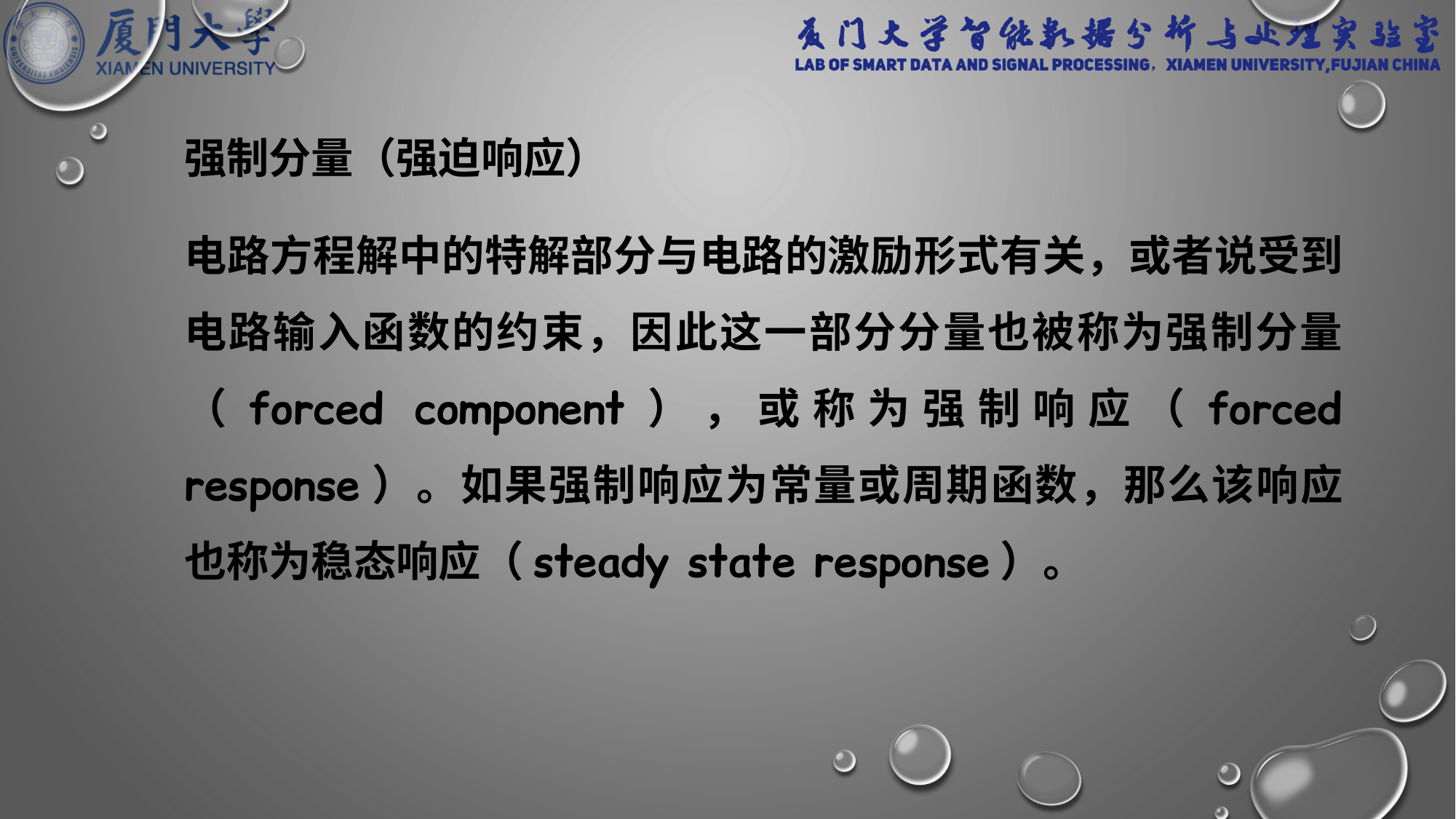

强制分量（强迫响应）
电路方程解中的特解部分与电路的激励形式有关，或者说受到电路输入函数的约束，因此这一部分分量也被称为强制分量（forced component），或称为强制响应（forced response）。如果强制响应为常量或周期函数，那么该响应也称为稳态响应（steady state response）。